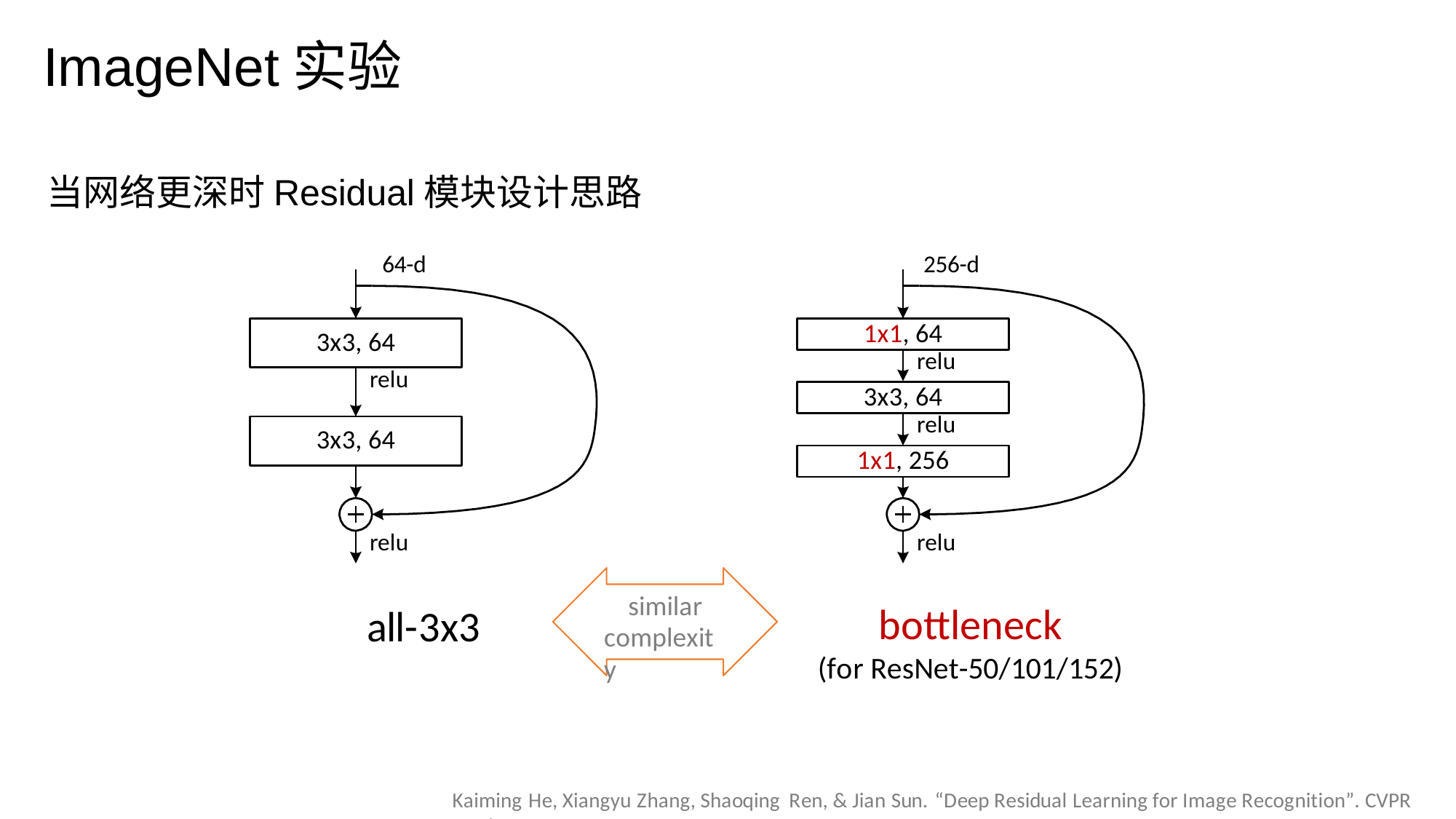

ImageNet实验
当网络更深时Residual模块设计思路
64-d
256-d

1x1, 64

3x3, 64
relu

relu

3x3, 64

relu

3x3, 64

1x1, 256

relu
relu

similar complexity
bottleneck
(for ResNet-50/101/152)
all-3x3
Kaiming He, Xiangyu Zhang, Shaoqing  Ren, & Jian Sun. “Deep Residual Learning for Image Recognition”. CVPR 2016.